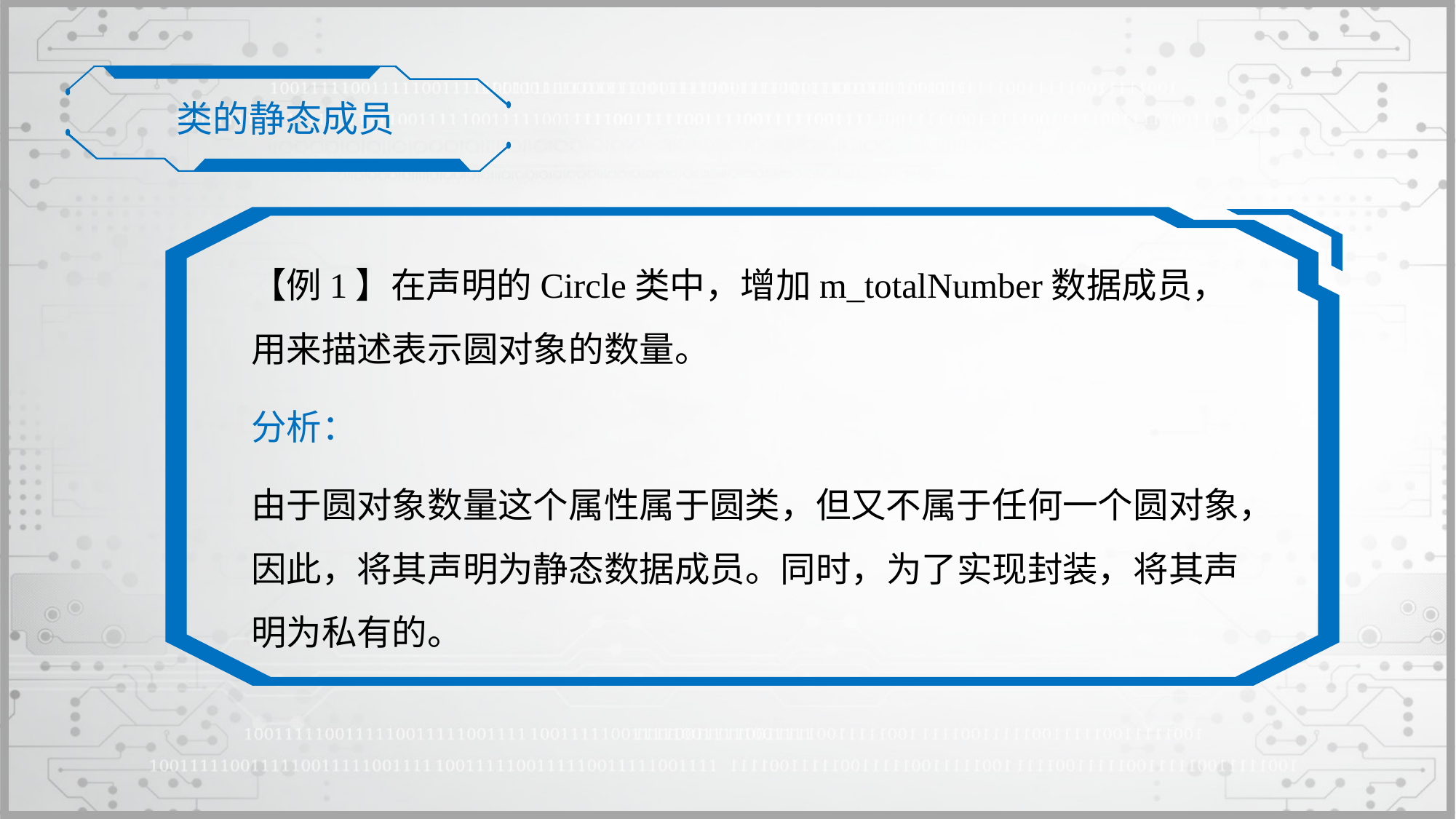

类的静态成员

【例1】在声明的Circle类中，增加m_totalNumber数据成员，用来描述表示圆对象的数量。
分析：
由于圆对象数量这个属性属于圆类，但又不属于任何一个圆对象，因此，将其声明为静态数据成员。同时，为了实现封装，将其声明为私有的。